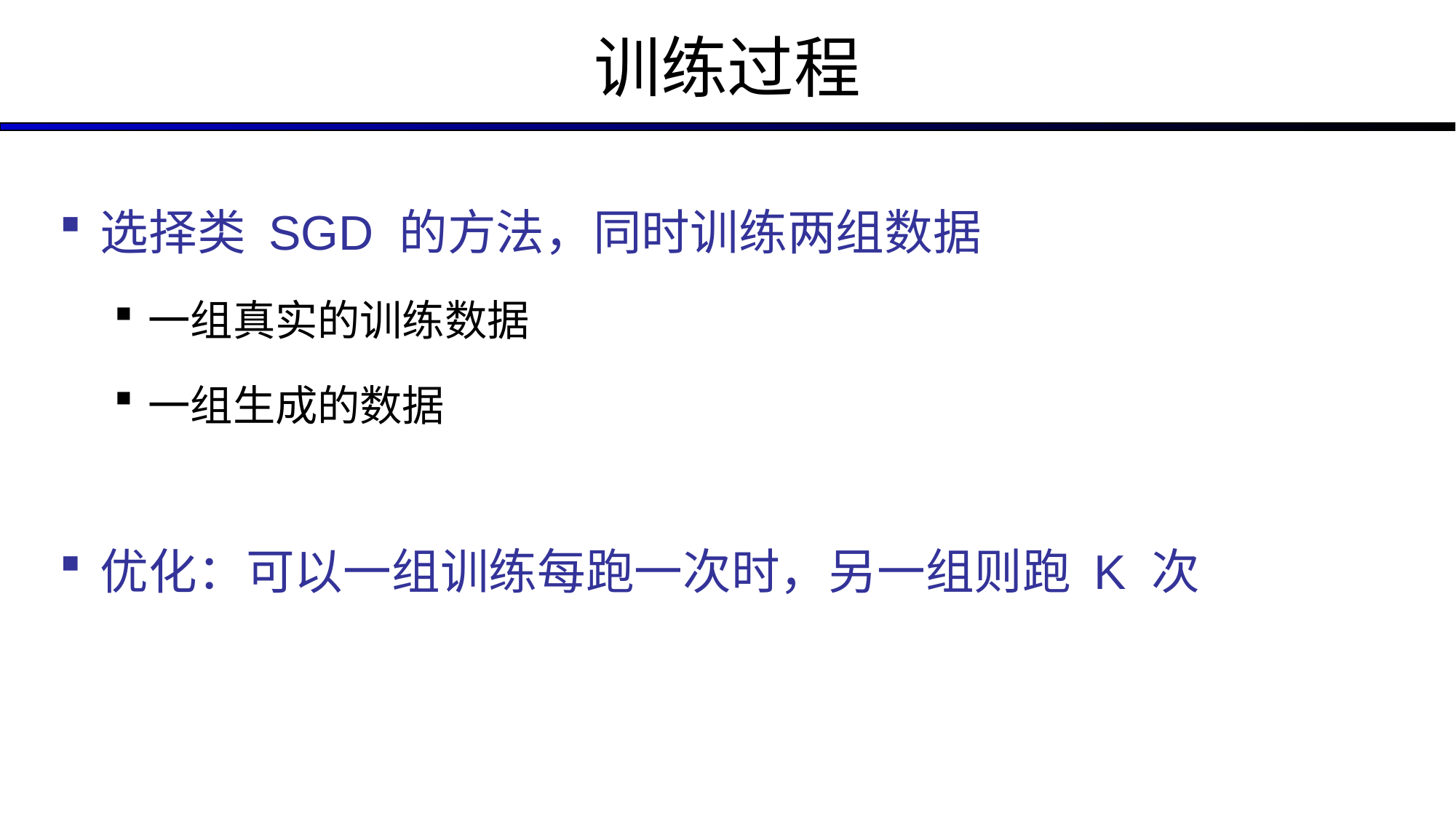

# 训练过程
选择类 SGD 的方法，同时训练两组数据
一组真实的训练数据
一组生成的数据

优化：可以一组训练每跑一次时，另一组则跑 K 次